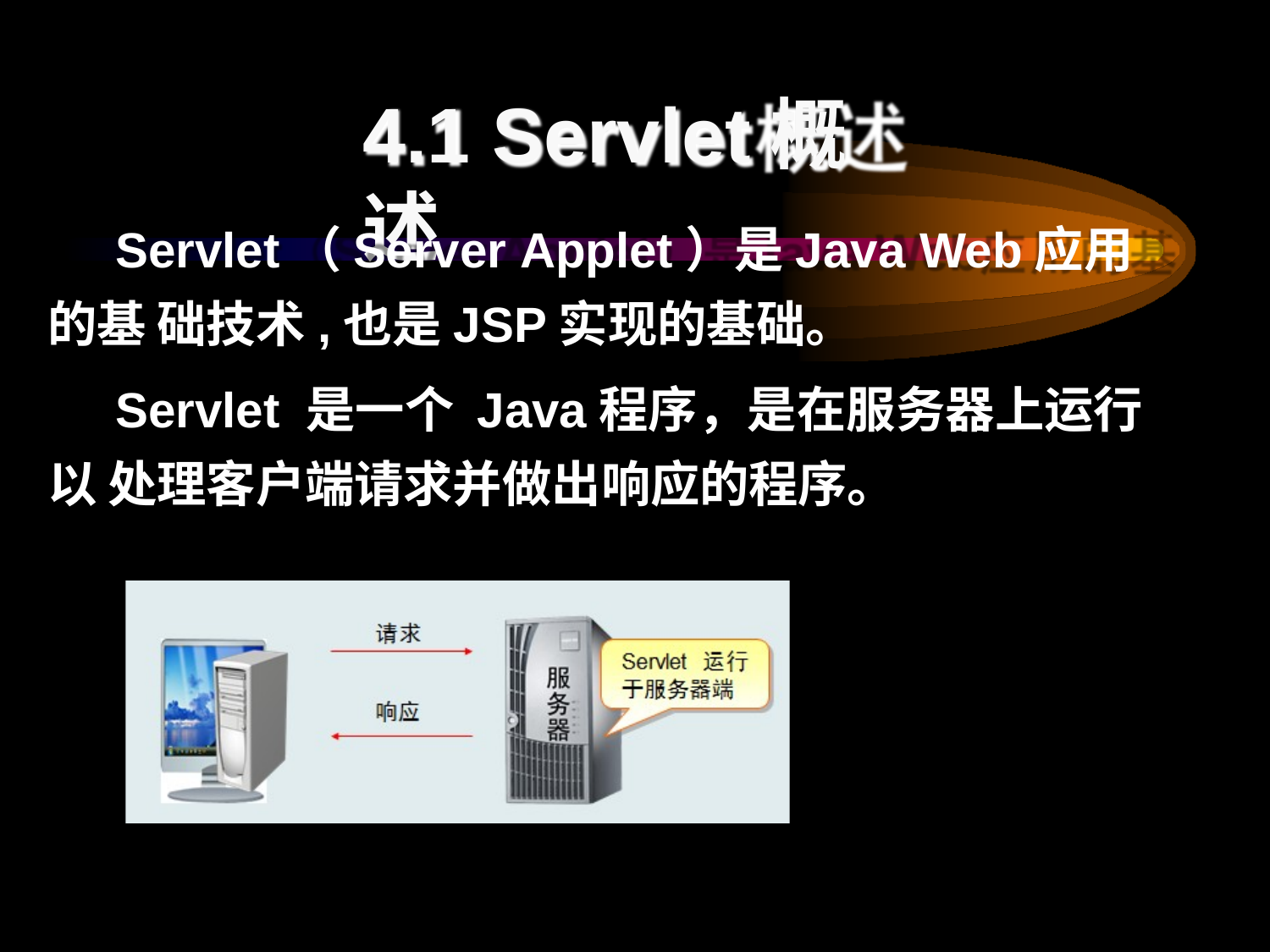

# 4.1 Servlet概述

Servlet（Server Applet）是Java Web应用的基 础技术,也是JSP实现的基础。
Servlet 是一个 Java程序，是在服务器上运行以 处理客户端请求并做出响应的程序。